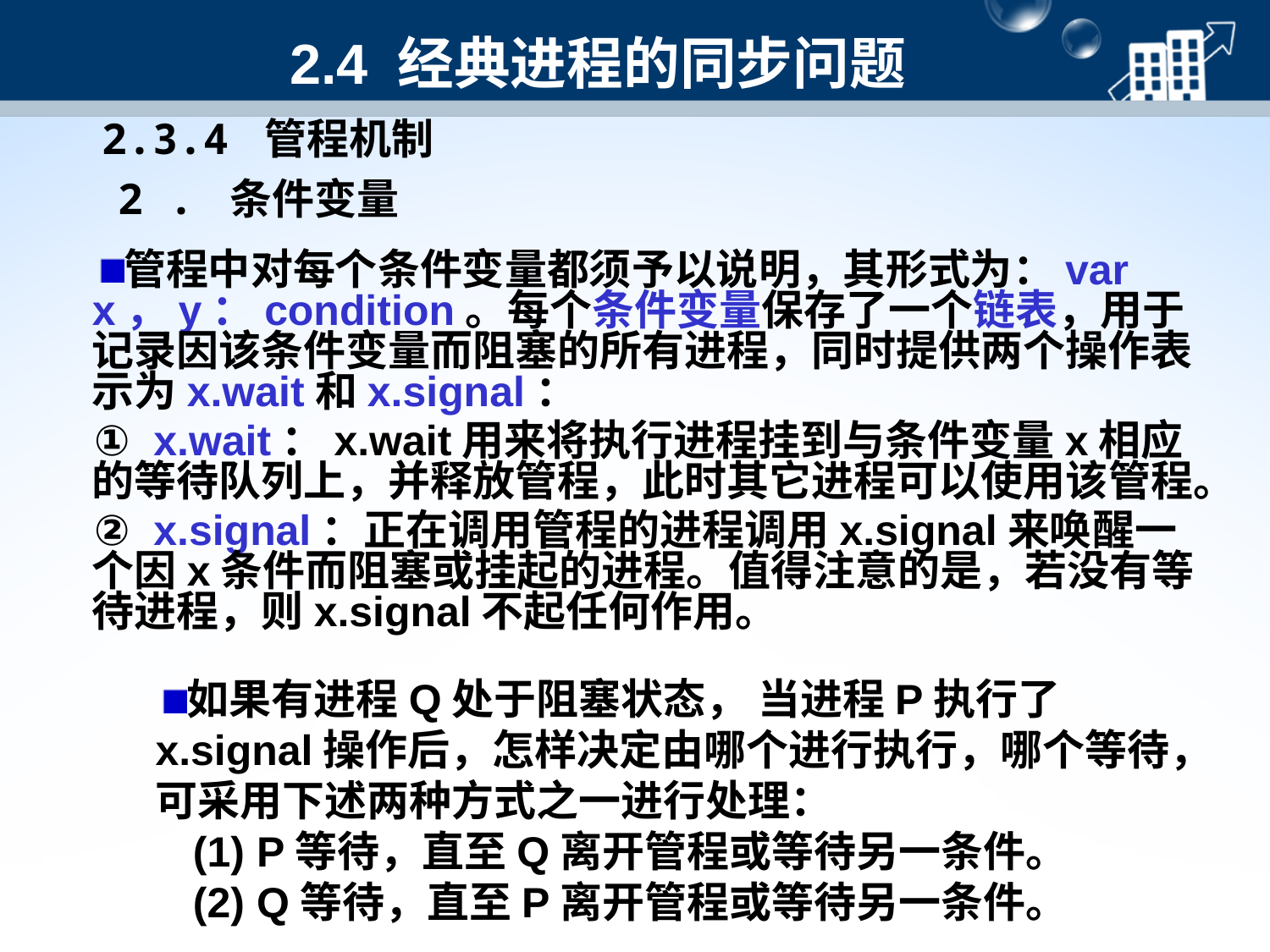

# 2.4 经典进程的同步问题
2.3.4 管程机制
2 . 条件变量
管程中对每个条件变量都须予以说明，其形式为：var x，y：condition。每个条件变量保存了一个链表，用于记录因该条件变量而阻塞的所有进程，同时提供两个操作表示为x.wait和x.signal：
①  x.wait：x.wait用来将执行进程挂到与条件变量x相应的等待队列上，并释放管程，此时其它进程可以使用该管程。
②  x.signal：正在调用管程的进程调用x.signal来唤醒一个因x条件而阻塞或挂起的进程。值得注意的是，若没有等待进程，则x.signal不起任何作用。
如果有进程Q处于阻塞状态， 当进程P执行了x.signal操作后，怎样决定由哪个进行执行，哪个等待，可采用下述两种方式之一进行处理：
   (1) P等待，直至Q离开管程或等待另一条件。
   (2) Q等待，直至P离开管程或等待另一条件。